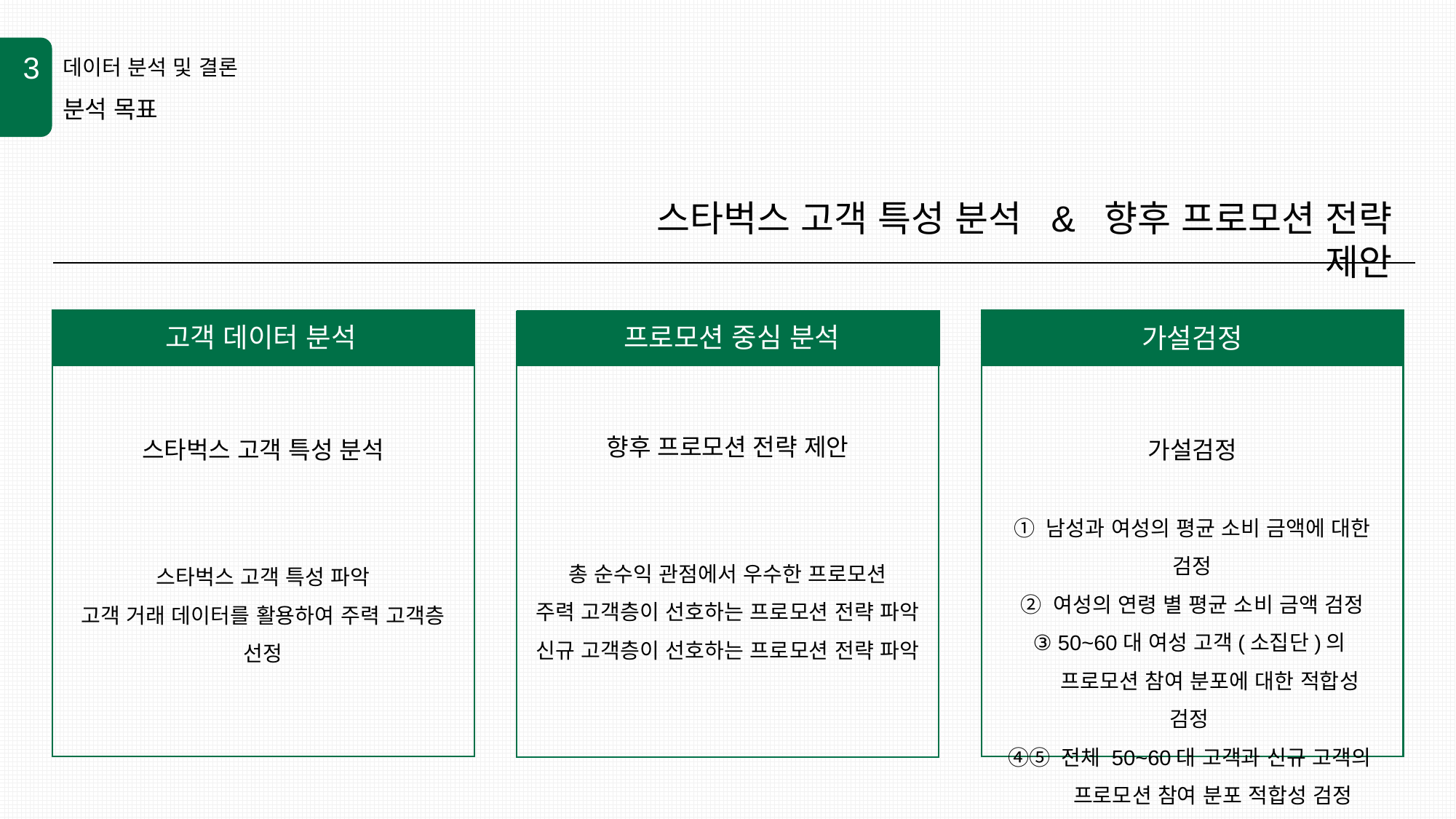

3
데이터 분석 및 결론
분석 목표
스타벅스 고객 특성 분석  &  향후 프로모션 전략 제안

고객 데이터 분석
프로모션 중심 분석
가설검정
향후 프로모션 전략 제안

총 순수익 관점에서 우수한 프로모션
주력 고객층이 선호하는 프로모션 전략 파악
신규 고객층이 선호하는 프로모션 전략 파악
스타벅스 고객 특성 분석

스타벅스 고객 특성 파악
고객 거래 데이터를 활용하여 주력 고객층 선정
가설검정

① 남성과 여성의 평균 소비 금액에 대한 검정
② 여성의 연령 별 평균 소비 금액 검정
③ 50~60대 여성 고객(소집단)의
     프로모션 참여 분포에 대한 적합성 검정
④⑤ 전체 50~60대 고객과 신규 고객의
        프로모션 참여 분포 적합성 검정